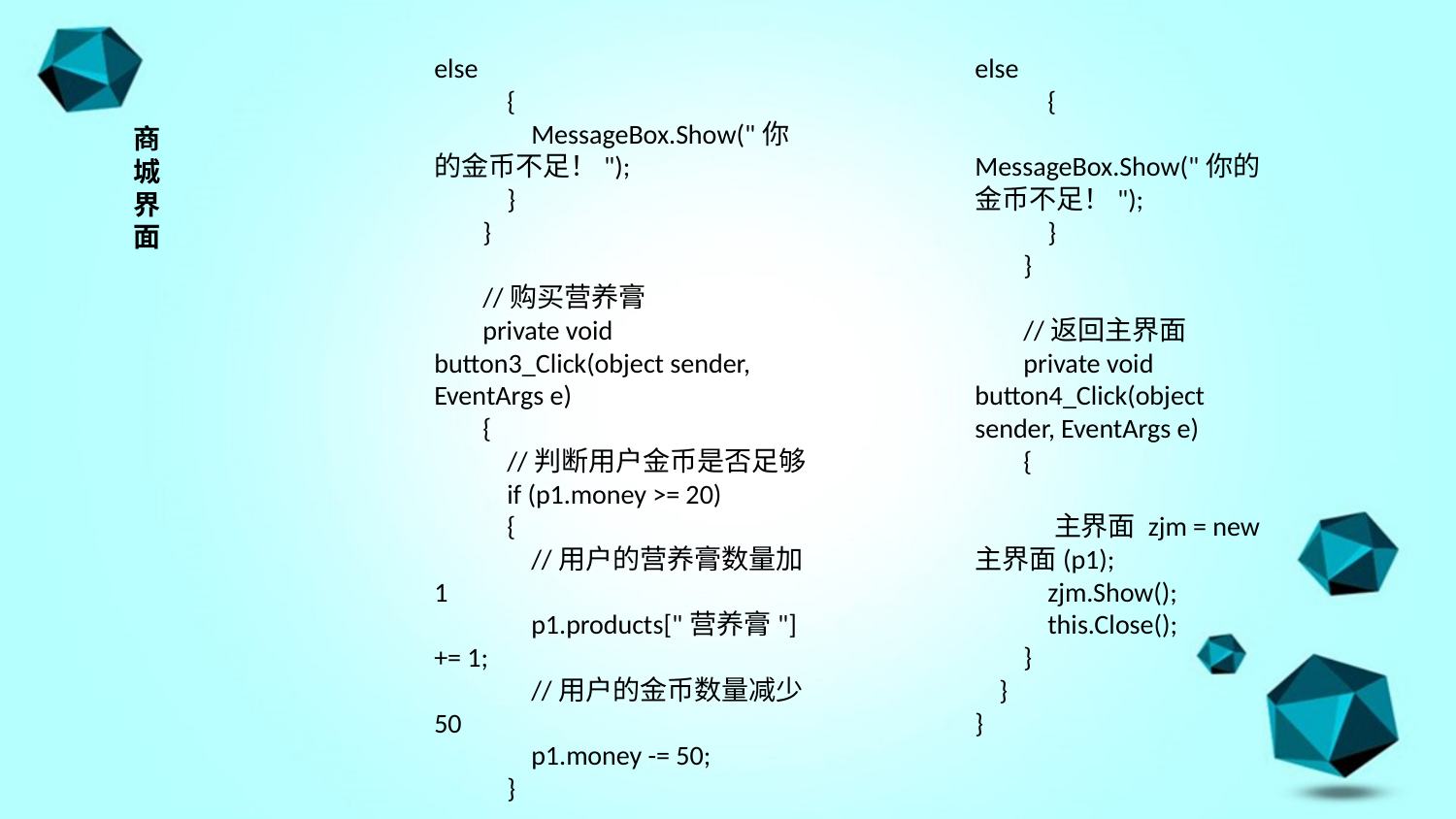

else
            {
                MessageBox.Show("你的金币不足！");
            }
        }

        //购买营养膏
        private void button3_Click(object sender, EventArgs e)
        {
            //判断用户金币是否足够
            if (p1.money >= 20)
            {
                //用户的营养膏数量加1
                p1.products["营养膏"] += 1;
                //用户的金币数量减少50
                p1.money -= 50;
            }
else
            {
                MessageBox.Show("你的金币不足！");
            }
        }

        //返回主界面
        private void button4_Click(object sender, EventArgs e)
        {

            主界面 zjm = new 主界面(p1);
            zjm.Show();
            this.Close();
        }
    }
}
商城界面